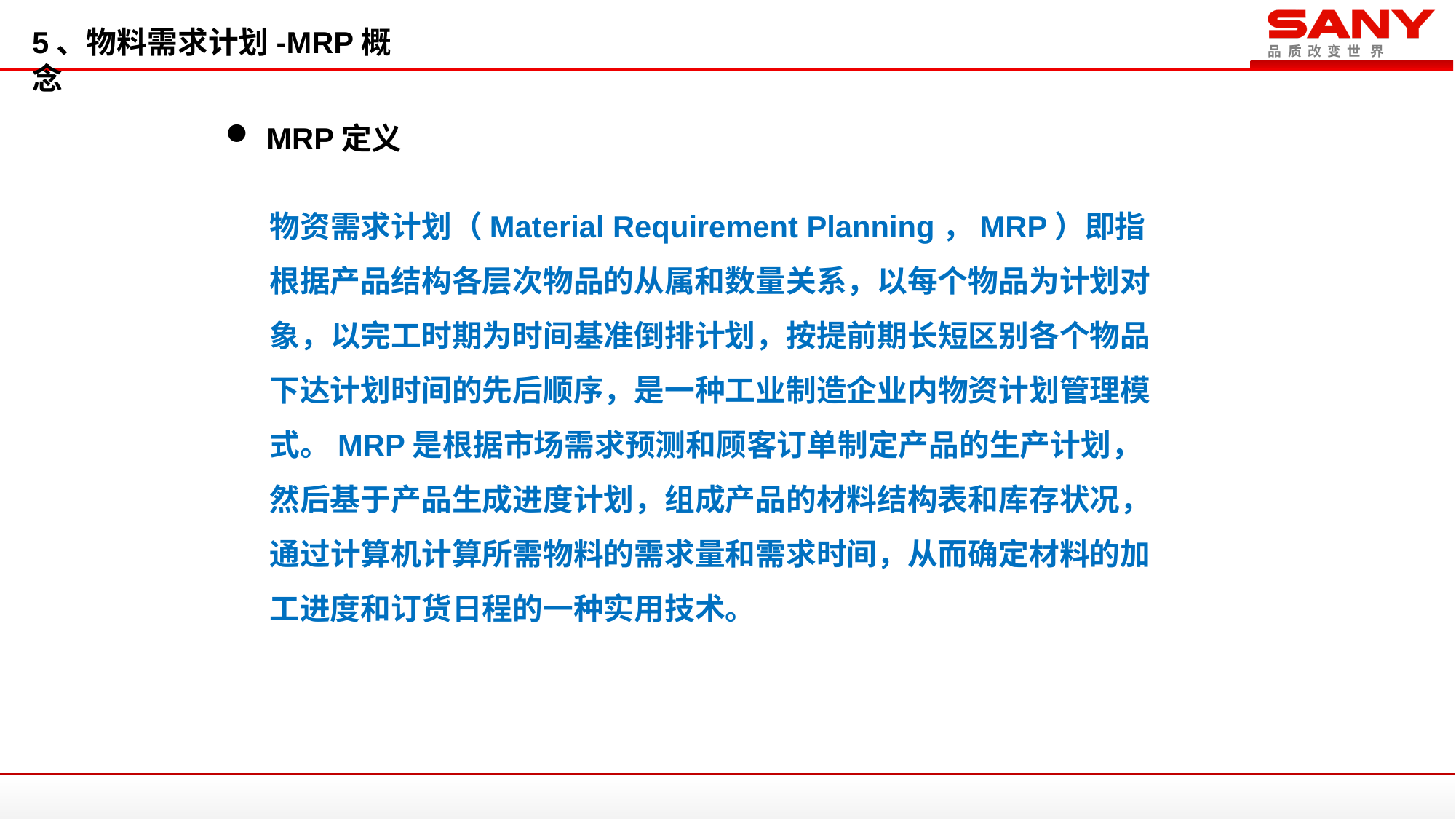

5、物料需求计划-MRP概念
MRP定义
物资需求计划（Material Requirement Planning，MRP）即指根据产品结构各层次物品的从属和数量关系，以每个物品为计划对象，以完工时期为时间基准倒排计划，按提前期长短区别各个物品下达计划时间的先后顺序，是一种工业制造企业内物资计划管理模式。MRP是根据市场需求预测和顾客订单制定产品的生产计划，然后基于产品生成进度计划，组成产品的材料结构表和库存状况，通过计算机计算所需物料的需求量和需求时间，从而确定材料的加工进度和订货日程的一种实用技术。